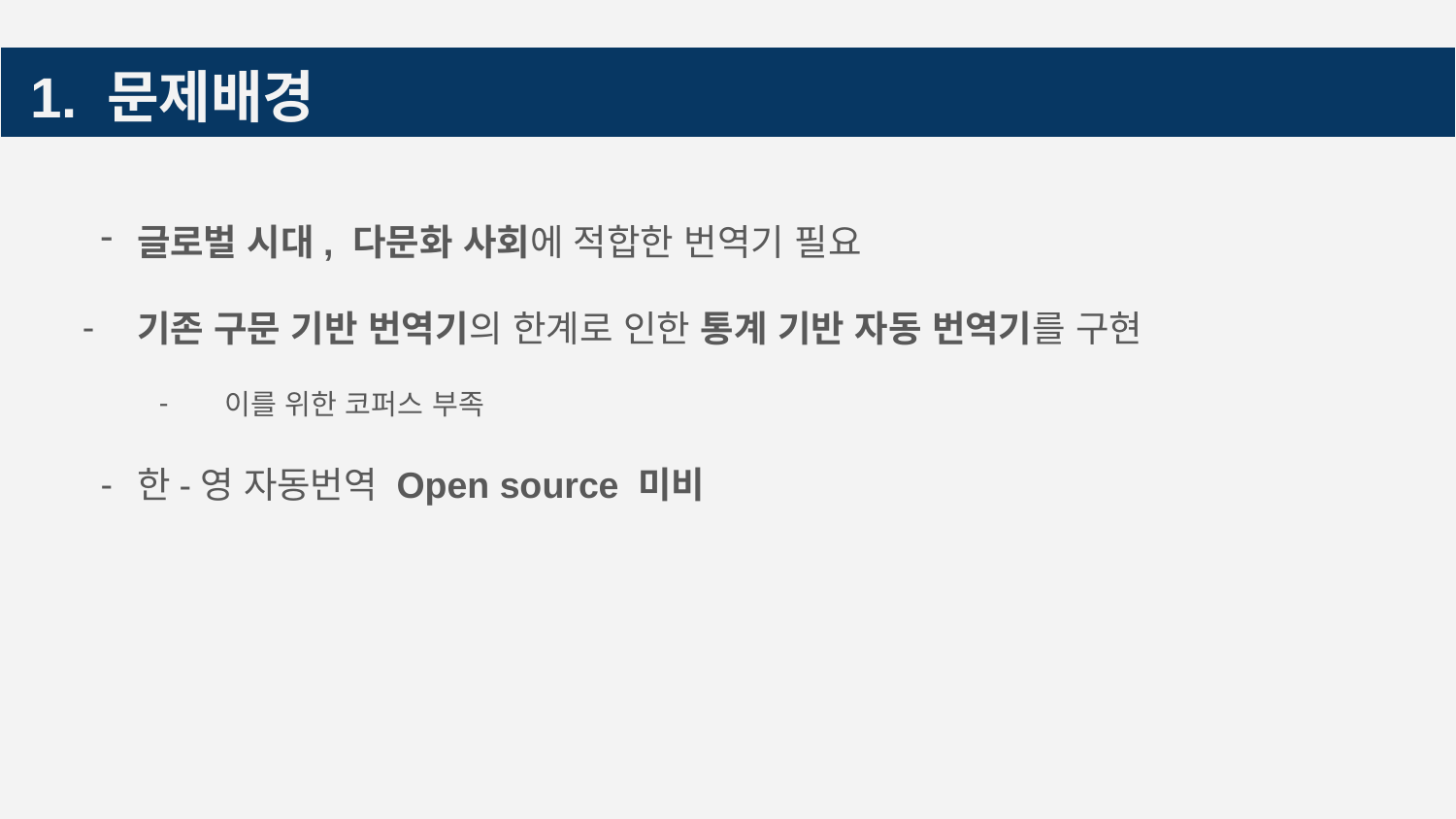

# 1. 문제배경
글로벌 시대, 다문화 사회에 적합한 번역기 필요
기존 구문 기반 번역기의 한계로 인한 통계 기반 자동 번역기를 구현
 이를 위한 코퍼스 부족
한-영 자동번역 Open source 미비